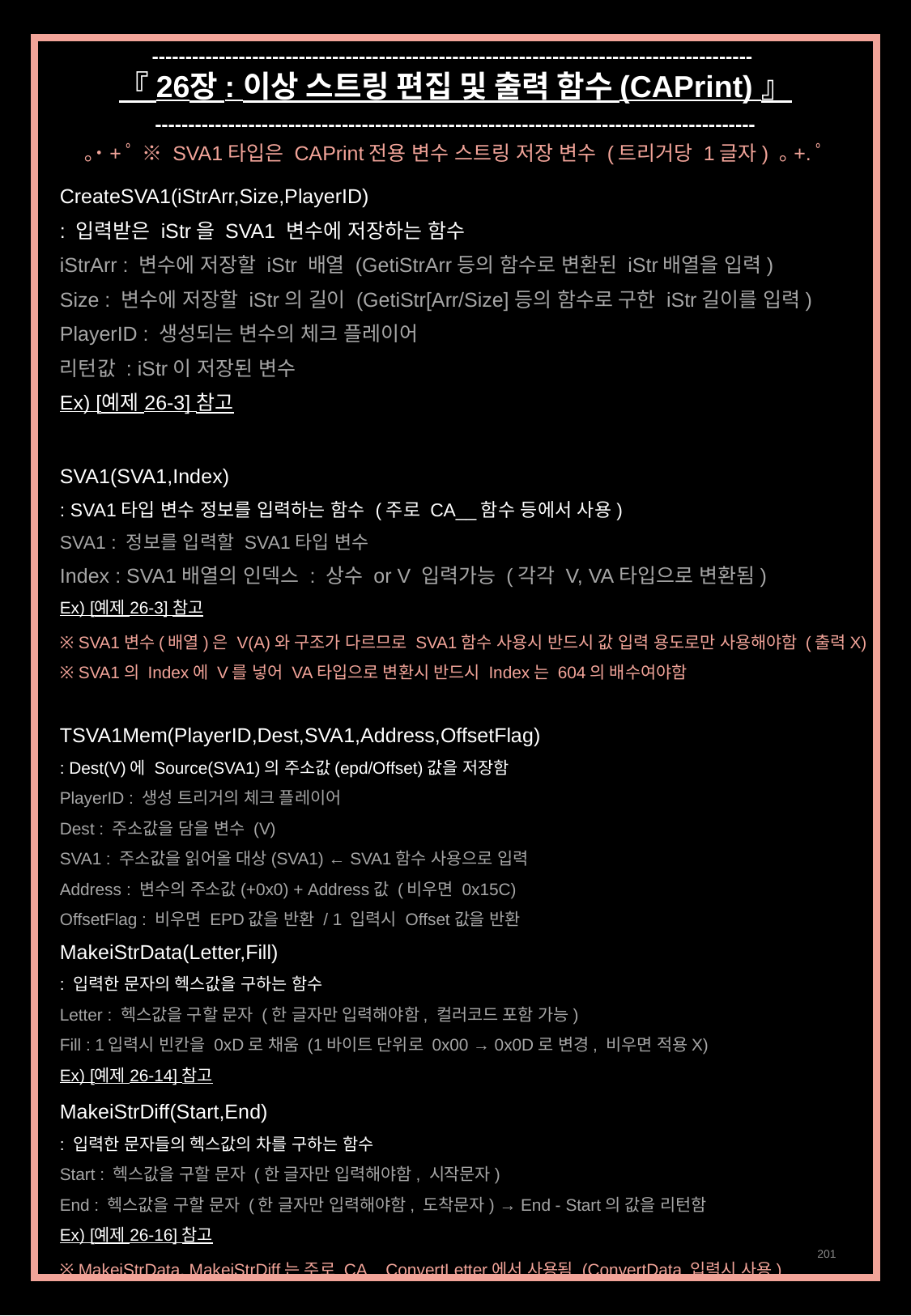

------------------------------------------------------------------------------------------
『 26장 : 이상 스트링 편집 및 출력 함수 (CAPrint) 』
------------------------------------------------------------------------------------------

｡˙+ﾟ ※ SVA1타입은 CAPrint전용 변수 스트링 저장 변수 (트리거당 1글자) ｡+.ﾟ
CreateSVA1(iStrArr,Size,PlayerID)
: 입력받은 iStr을 SVA1 변수에 저장하는 함수
iStrArr : 변수에 저장할 iStr 배열 (GetiStrArr등의 함수로 변환된 iStr배열을 입력)
Size : 변수에 저장할 iStr의 길이 (GetiStr[Arr/Size]등의 함수로 구한 iStr길이를 입력)
PlayerID : 생성되는 변수의 체크 플레이어
리턴값 : iStr이 저장된 변수
Ex) [예제 26-3] 참고

SVA1(SVA1,Index)
: SVA1타입 변수 정보를 입력하는 함수 (주로 CA__함수 등에서 사용)
SVA1 : 정보를 입력할 SVA1타입 변수
Index : SVA1배열의 인덱스 : 상수 or V 입력가능 (각각 V, VA타입으로 변환됨)
Ex) [예제 26-3] 참고
※ SVA1변수(배열)은 V(A)와 구조가 다르므로 SVA1함수 사용시 반드시 값 입력 용도로만 사용해야함 (출력X)
※ SVA1의 Index에 V를 넣어 VA타입으로 변환시 반드시 Index는 604의 배수여야함

TSVA1Mem(PlayerID,Dest,SVA1,Address,OffsetFlag)
: Dest(V)에 Source(SVA1)의 주소값(epd/Offset)값을 저장함
PlayerID : 생성 트리거의 체크 플레이어
Dest : 주소값을 담을 변수 (V)
SVA1 : 주소값을 읽어올 대상(SVA1) ← SVA1함수 사용으로 입력
Address : 변수의 주소값(+0x0) + Address값 (비우면 0x15C)
OffsetFlag : 비우면 EPD값을 반환 / 1 입력시 Offset값을 반환
MakeiStrData(Letter,Fill)
: 입력한 문자의 헥스값을 구하는 함수
Letter : 헥스값을 구할 문자 (한 글자만 입력해야함, 컬러코드 포함 가능)
Fill : 1입력시 빈칸을 0xD로 채움 (1바이트 단위로 0x00 → 0x0D로 변경, 비우면 적용X)
Ex) [예제 26-14] 참고
MakeiStrDiff(Start,End)
: 입력한 문자들의 헥스값의 차를 구하는 함수
Start : 헥스값을 구할 문자 (한 글자만 입력해야함, 시작문자)
End : 헥스값을 구할 문자 (한 글자만 입력해야함, 도착문자) → End - Start의 값을 리턴함
Ex) [예제 26-16] 참고
※ MakeiStrData, MakeiStrDiff는 주로 CA__ConvertLetter에서 사용됨 (ConvertData 입력시 사용)
201